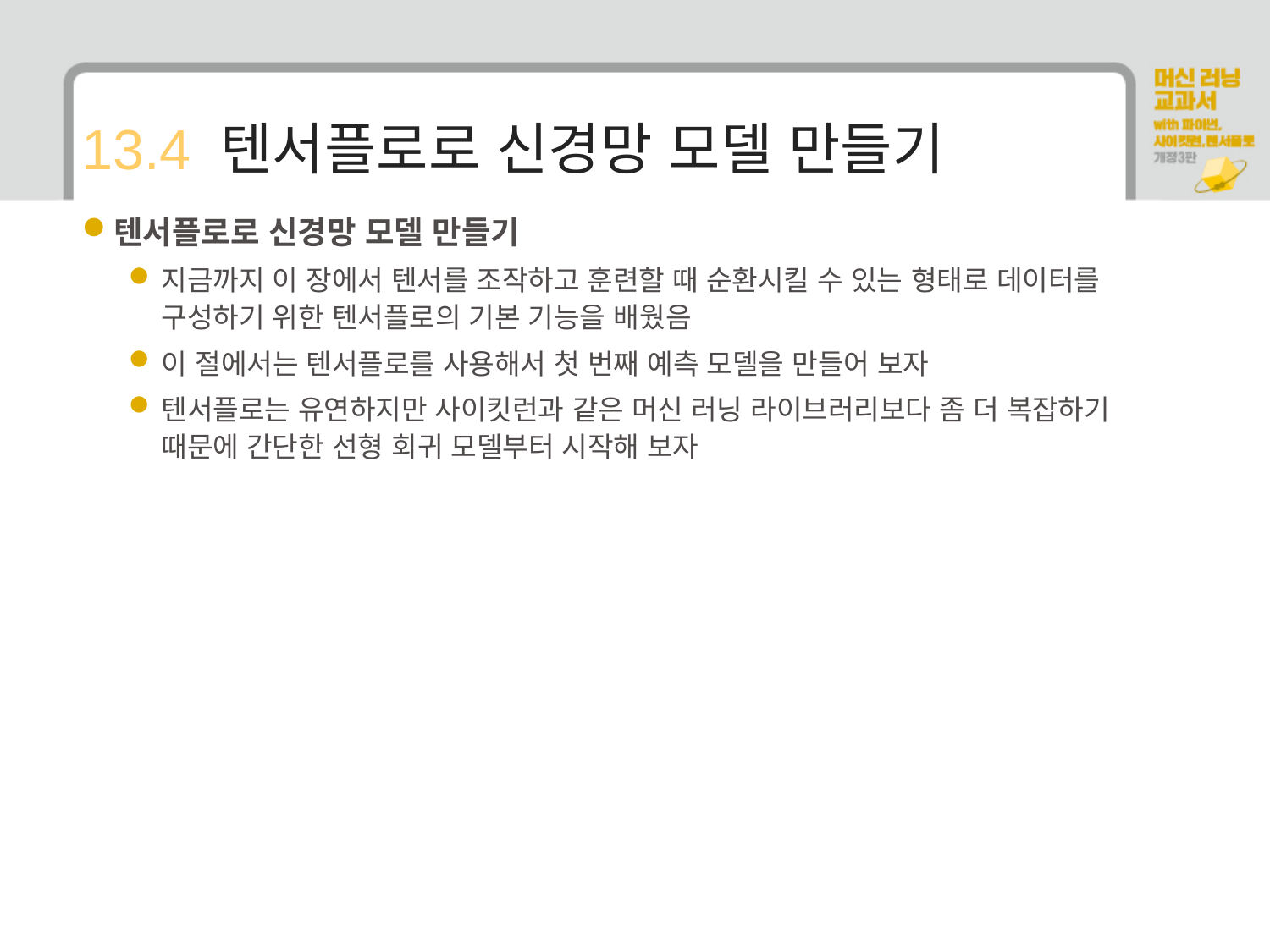

# 13.4 텐서플로로 신경망 모델 만들기
텐서플로로 신경망 모델 만들기
지금까지 이 장에서 텐서를 조작하고 훈련할 때 순환시킬 수 있는 형태로 데이터를 구성하기 위한 텐서플로의 기본 기능을 배웠음
이 절에서는 텐서플로를 사용해서 첫 번째 예측 모델을 만들어 보자
텐서플로는 유연하지만 사이킷런과 같은 머신 러닝 라이브러리보다 좀 더 복잡하기 때문에 간단한 선형 회귀 모델부터 시작해 보자